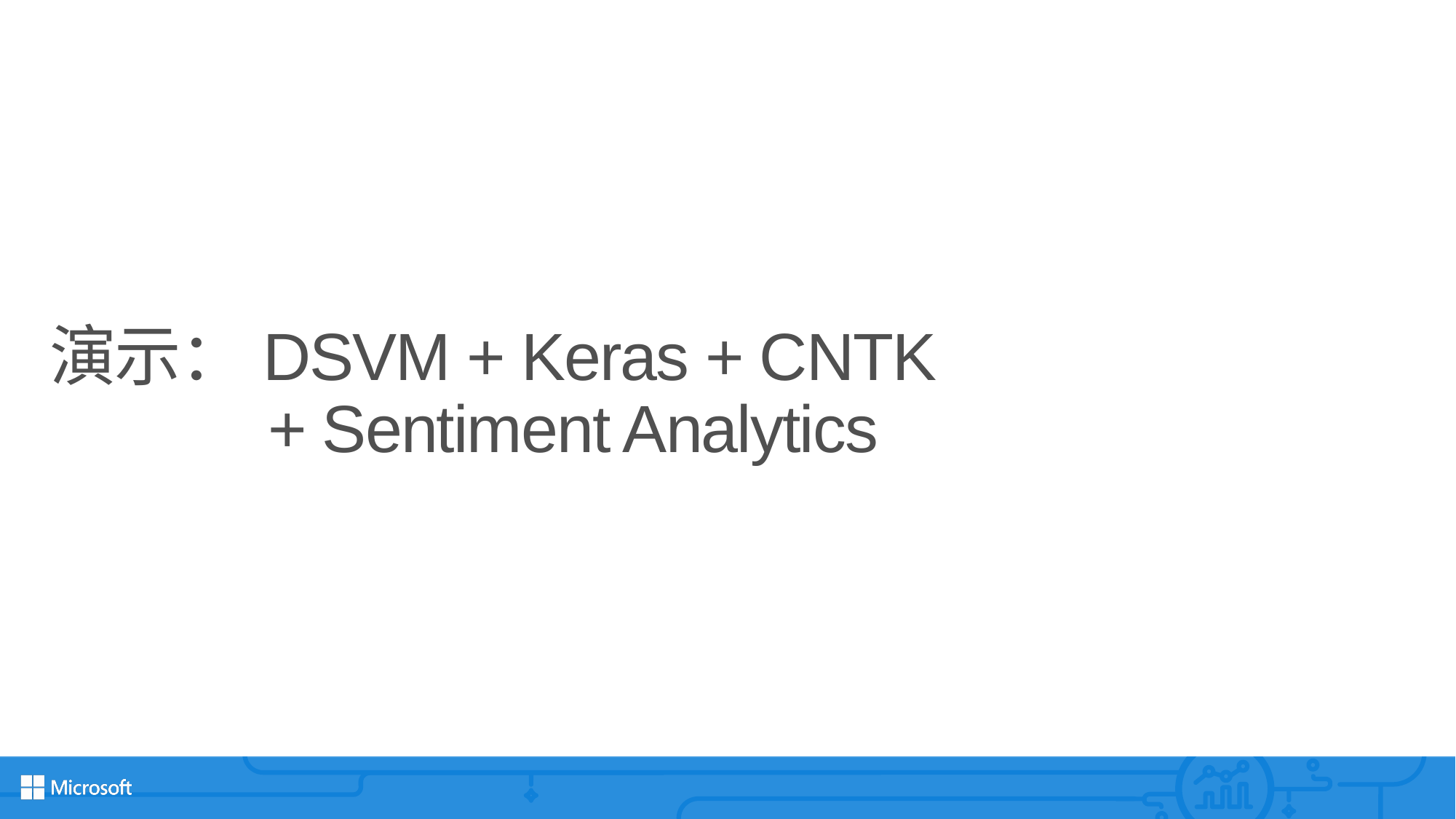

# 演示：DSVM + Keras + CNTK + Sentiment Analytics